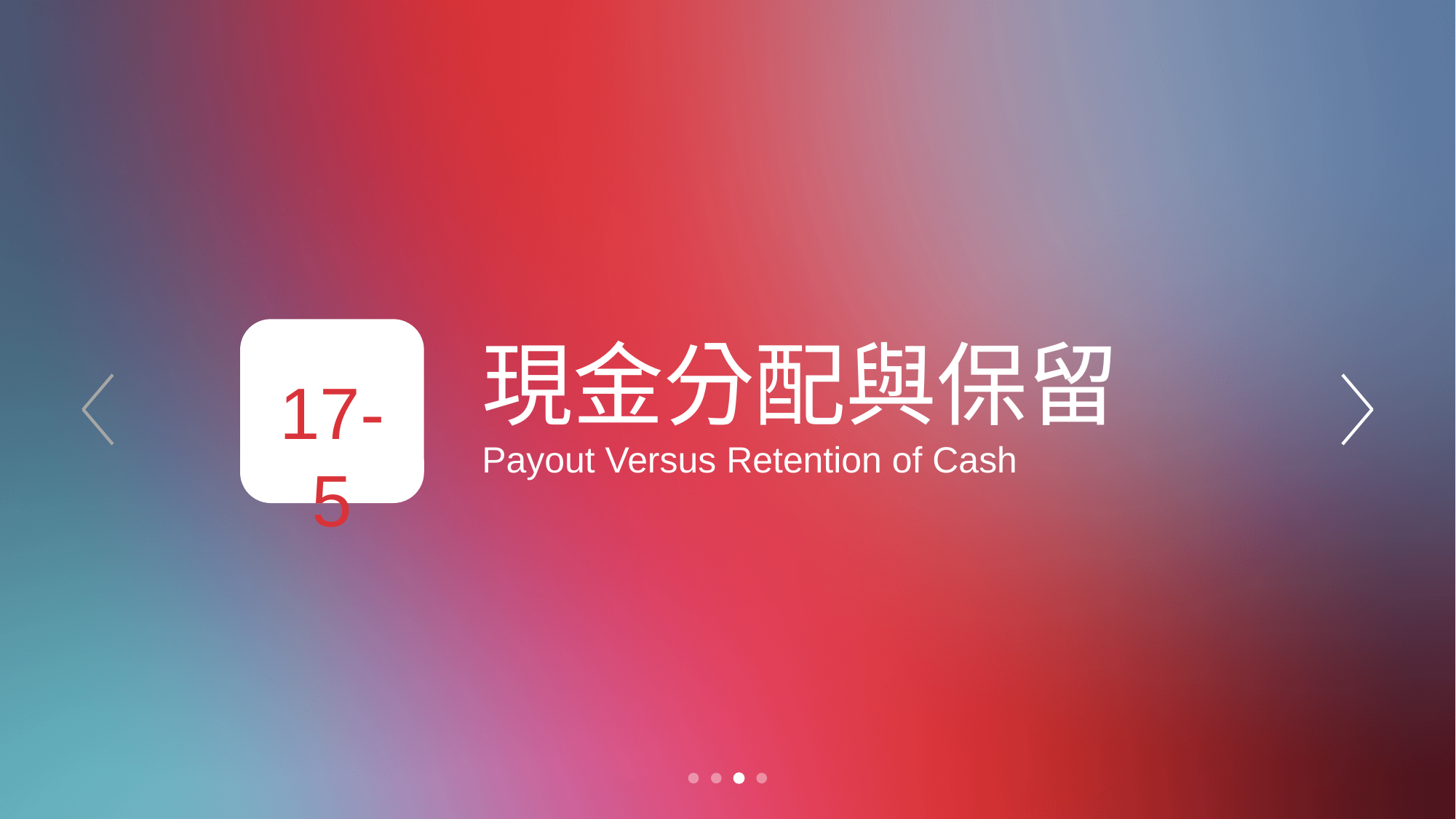

17-5
現金分配與保留
Payout Versus Retention of Cash